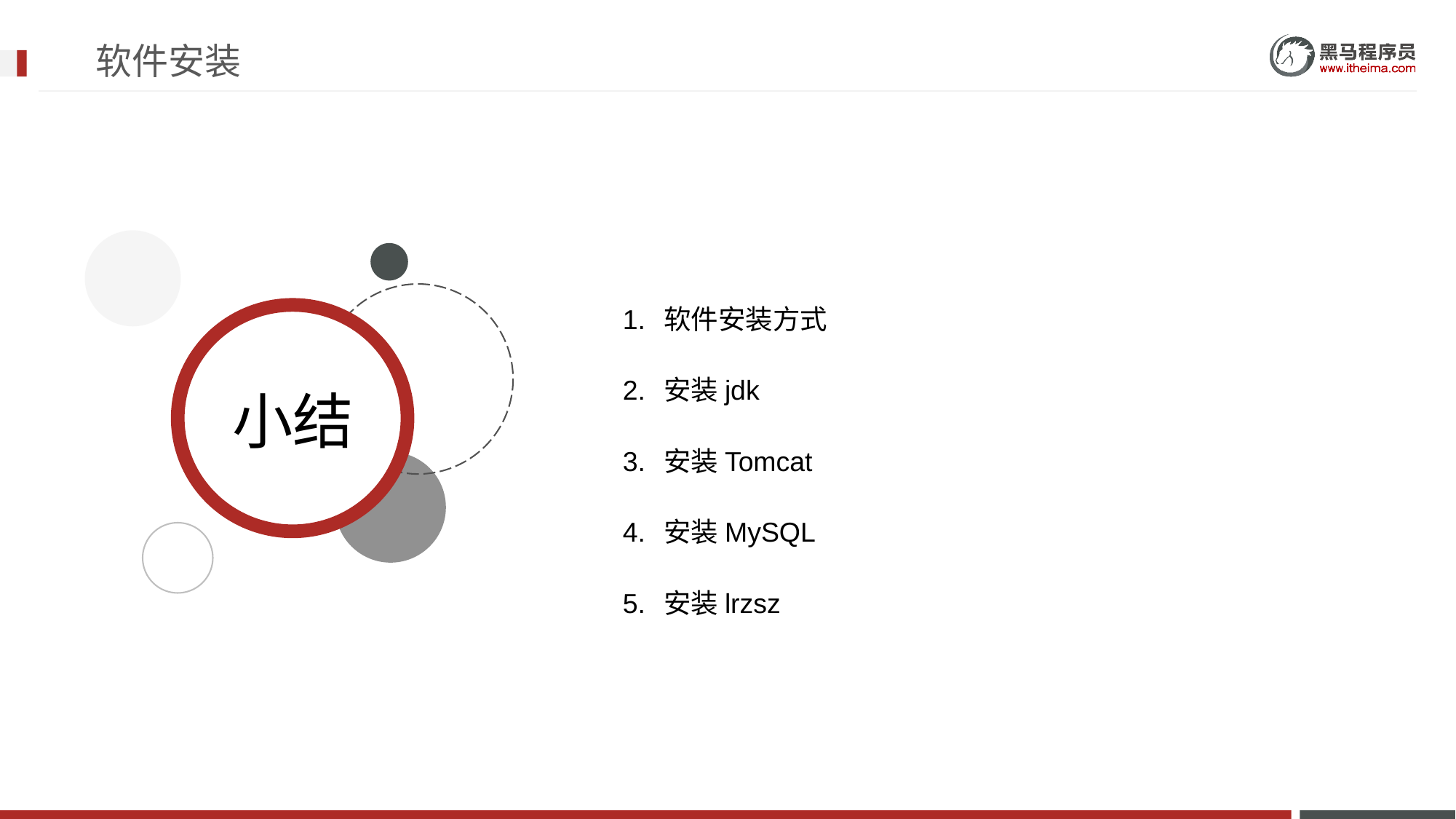

# 软件安装
软件安装方式
安装jdk
安装Tomcat
安装MySQL
安装lrzsz